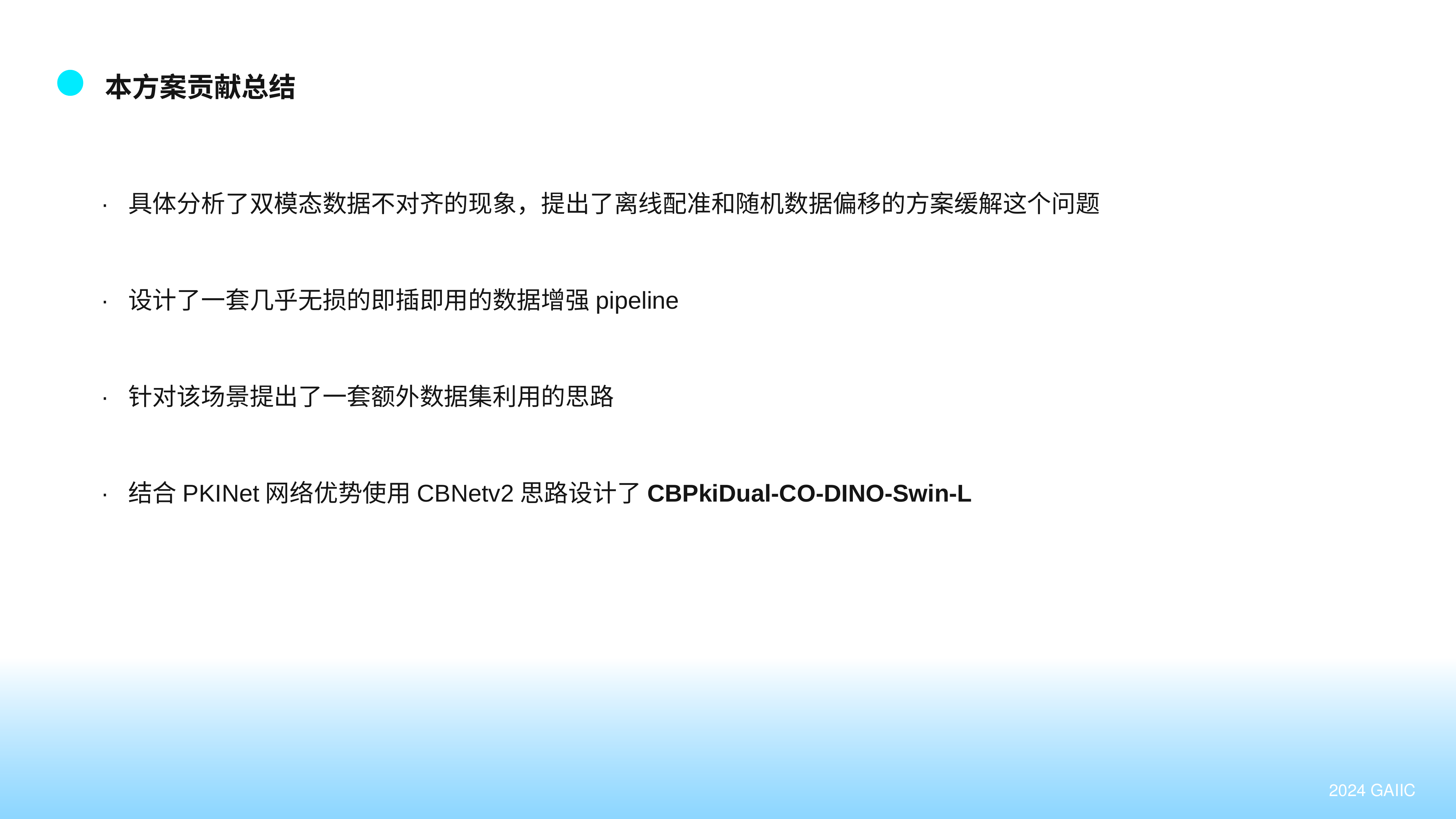

本方案贡献总结

·  具体分析了双模态数据不对齐的现象，提出了离线配准和随机数据偏移的方案缓解这个问题

·  设计了一套几乎无损的即插即用的数据增强pipeline

·  针对该场景提出了一套额外数据集利用的思路

·  结合PKINet网络优势使用CBNetv2思路设计了CBPkiDual-CO-DINO-Swin-L

2024 GAIIC